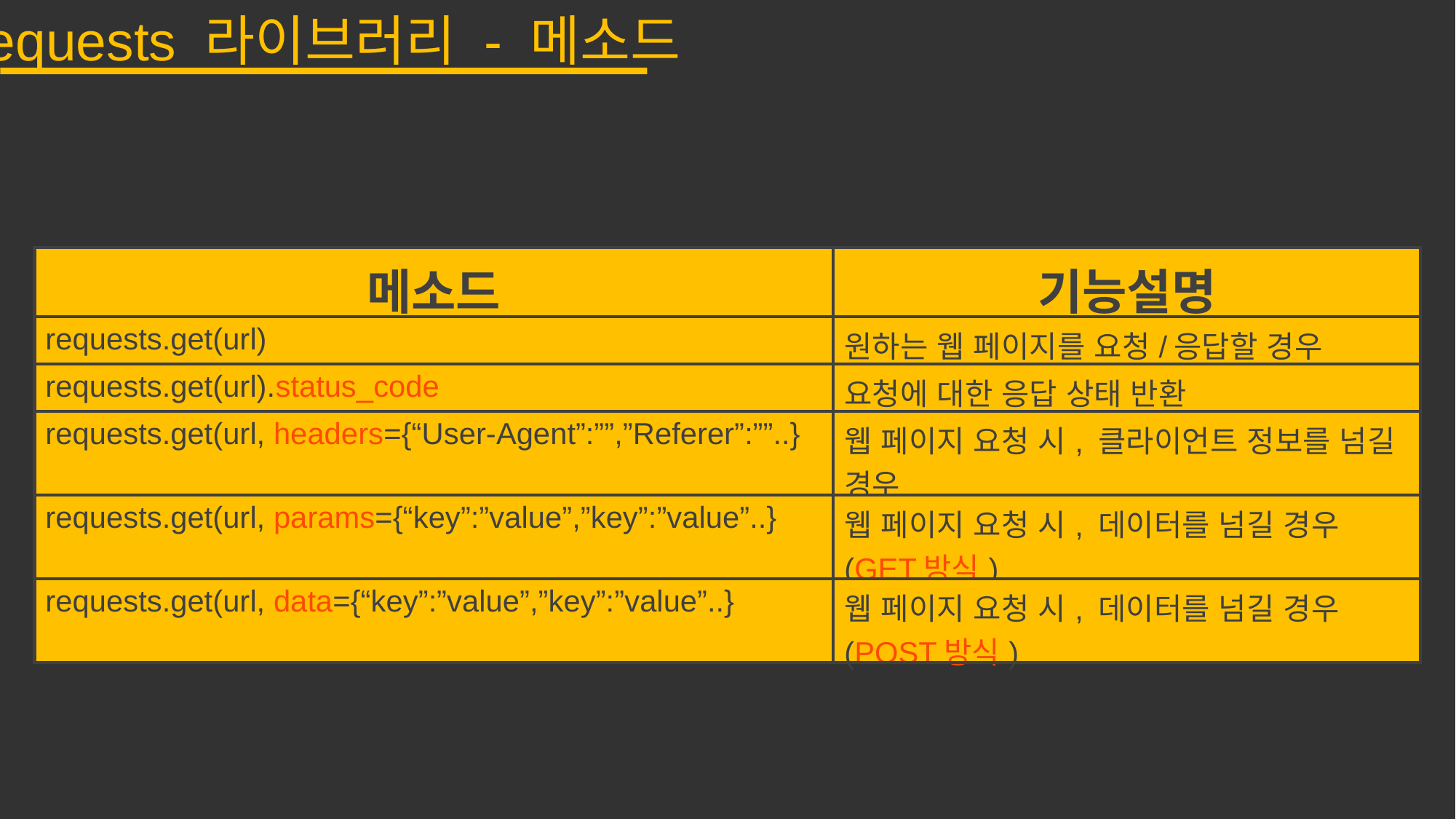

requests 라이브러리 - 메소드

| 메소드 | 기능설명 |
| --- | --- |
| requests.get(url) | 원하는 웹 페이지를 요청/응답할 경우 |
| requests.get(url).status\_code | 요청에 대한 응답 상태 반환 |
| requests.get(url, headers={“User-Agent”:””,”Referer”:””..} | 웹 페이지 요청 시, 클라이언트 정보를 넘길 경우 |
| requests.get(url, params={“key”:”value”,”key”:”value”..} | 웹 페이지 요청 시, 데이터를 넘길 경우(GET방식) |
| requests.get(url, data={“key”:”value”,”key”:”value”..} | 웹 페이지 요청 시, 데이터를 넘길 경우(POST방식) |